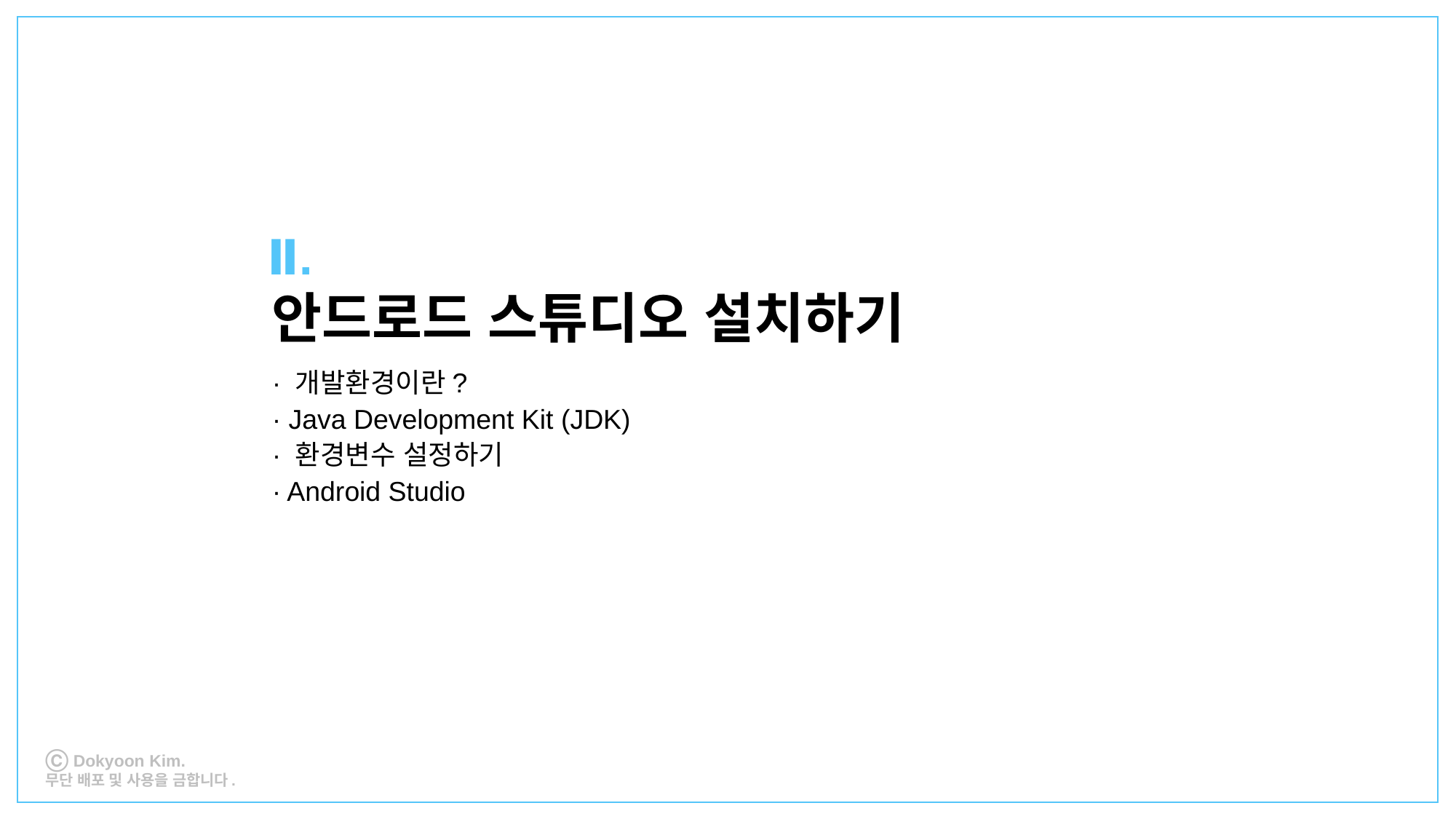

Ⅱ.
안드로드 스튜디오 설치하기
· 개발환경이란?
· Java Development Kit (JDK)
· 환경변수 설정하기
· Android Studio